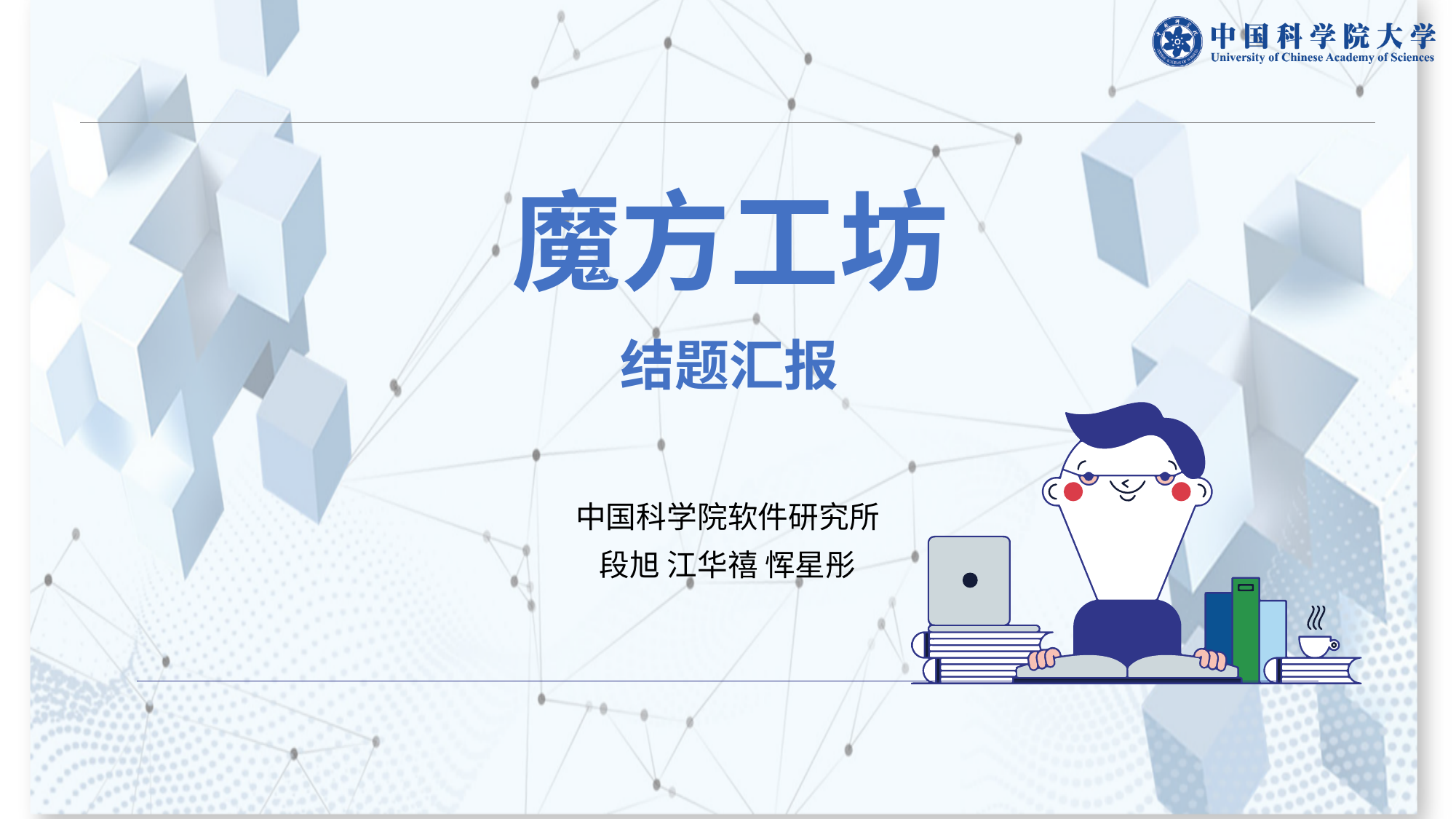

# 魔方工坊
结题汇报
中国科学院软件研究所
段旭 江华禧 恽星彤